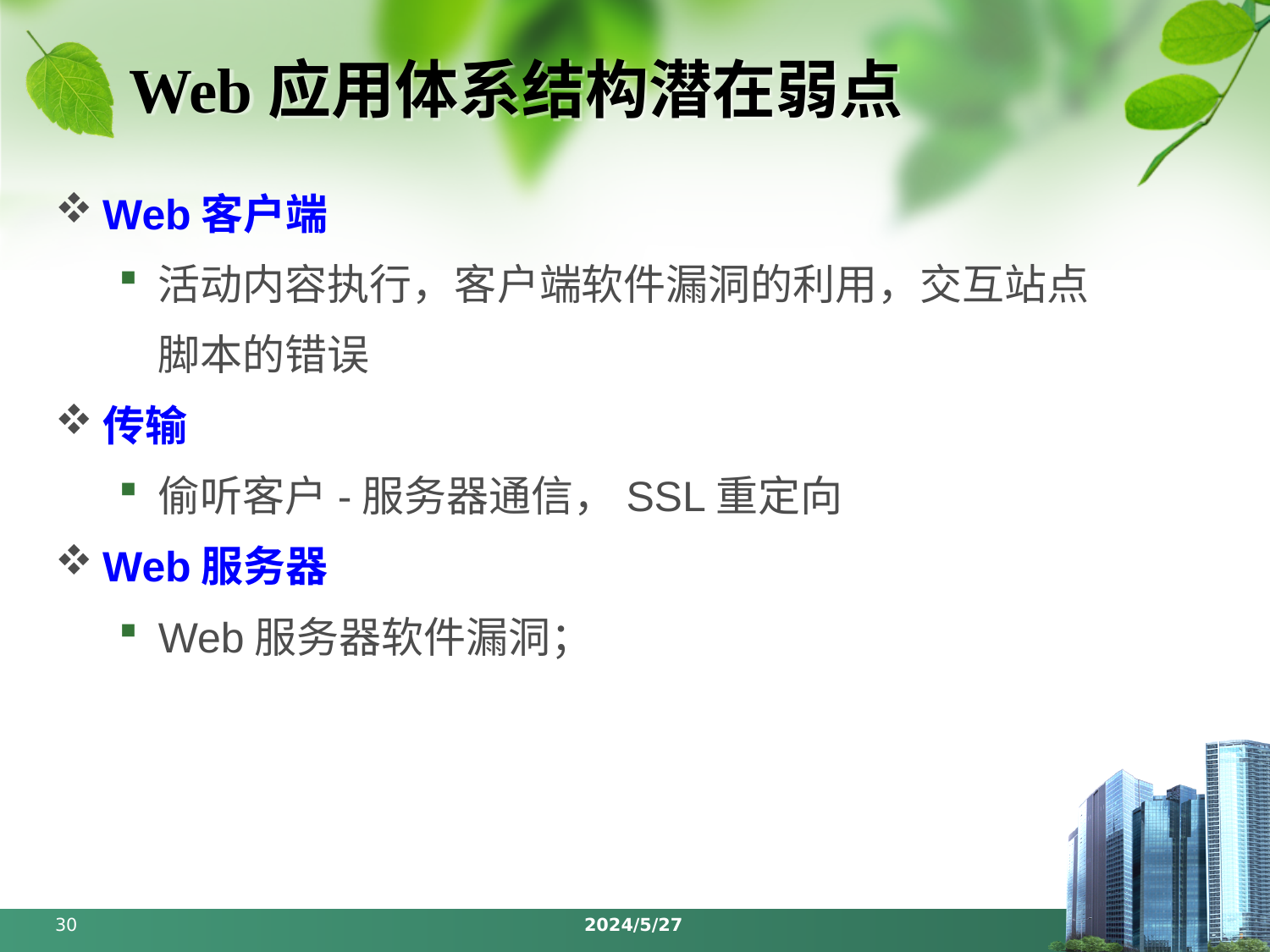

# Web应用体系结构潜在弱点
Web客户端
活动内容执行，客户端软件漏洞的利用，交互站点脚本的错误
传输
偷听客户-服务器通信，SSL重定向
Web服务器
Web服务器软件漏洞；

30
2024/5/27